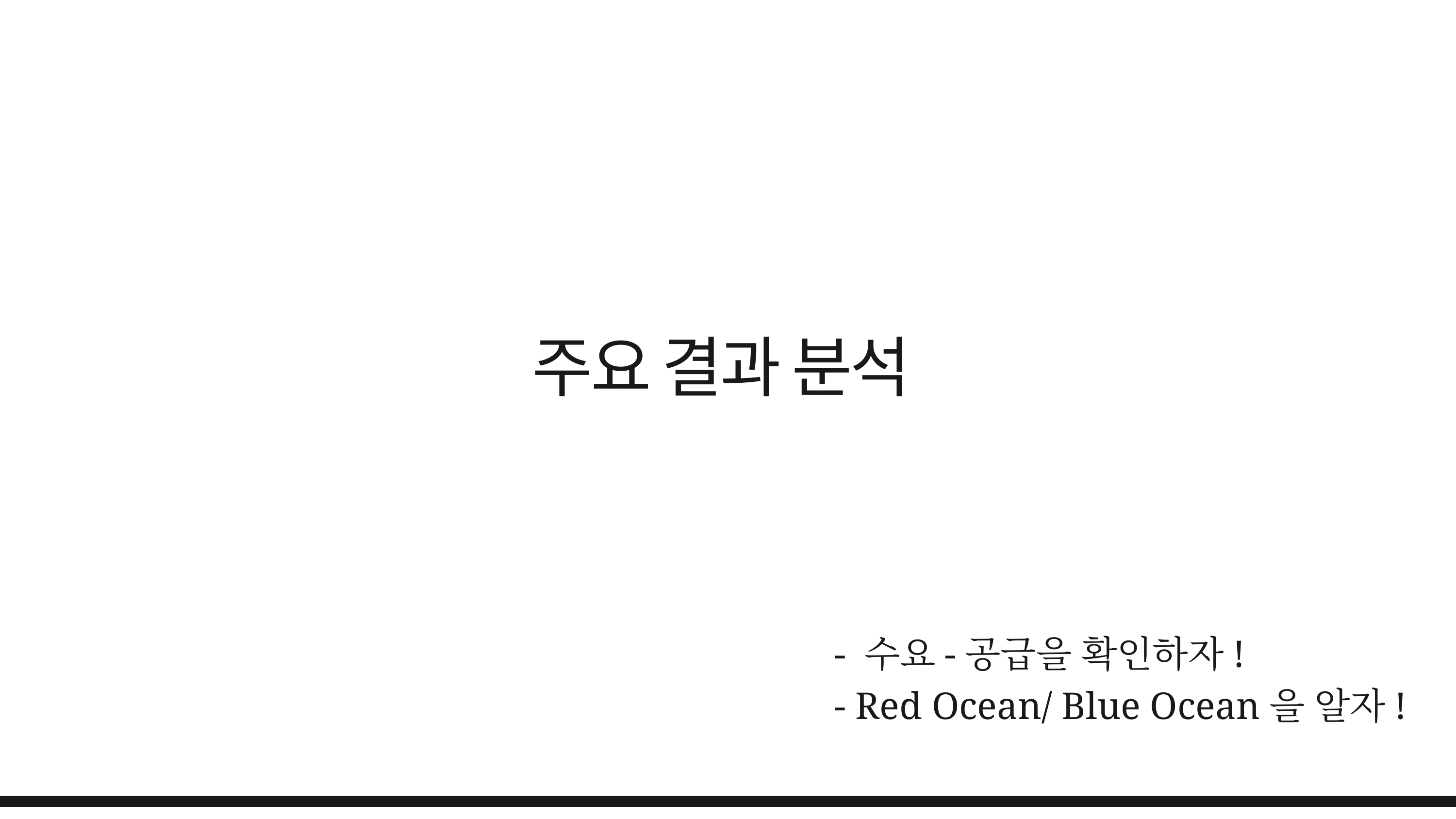

주요 결과 분석
- 수요-공급을 확인하자!
- Red Ocean/ Blue Ocean을 알자!